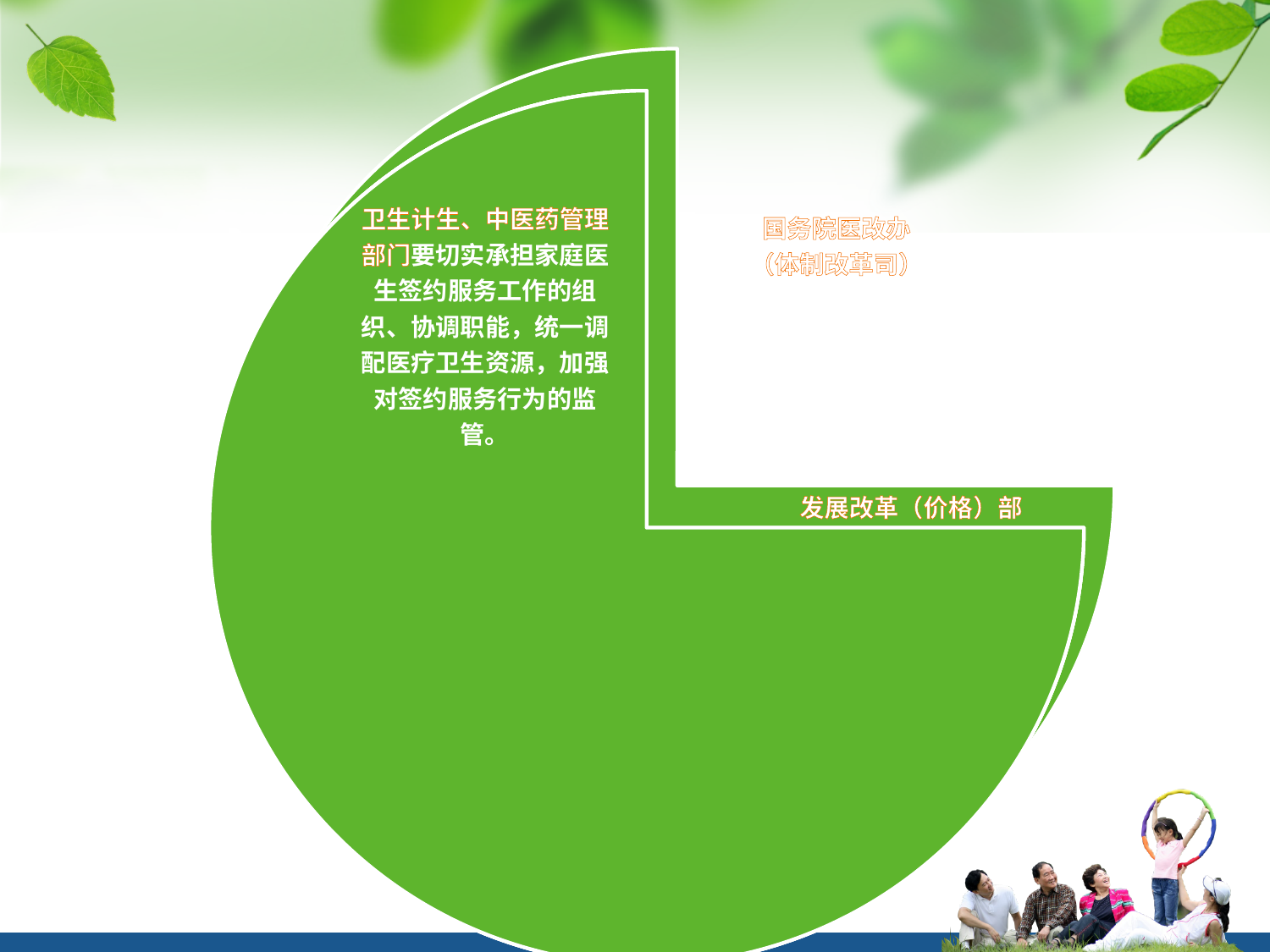

国务院医改办
（体制改革司）
加强督导评估，探索第三方评估。
发展改革（价格）部门要积极支持家庭医生签约服务所需的设施设备配备，做好签约服务价格的相关工作。
财政部门要统筹核定基层医疗卫生机构的各项补偿资金，并建立与签约服务数量和质量相挂钩的机制。
人力资源社会保障、卫生计生部门要建立健全有利于分级诊疗和家庭医生签约服务的基本医疗保险支付政策、人事政策。
卫生计生、中医药管理部门要切实承担家庭医生签约服务工作的组织、协调职能，统一调配医疗卫生资源，加强对签约服务行为的监管。